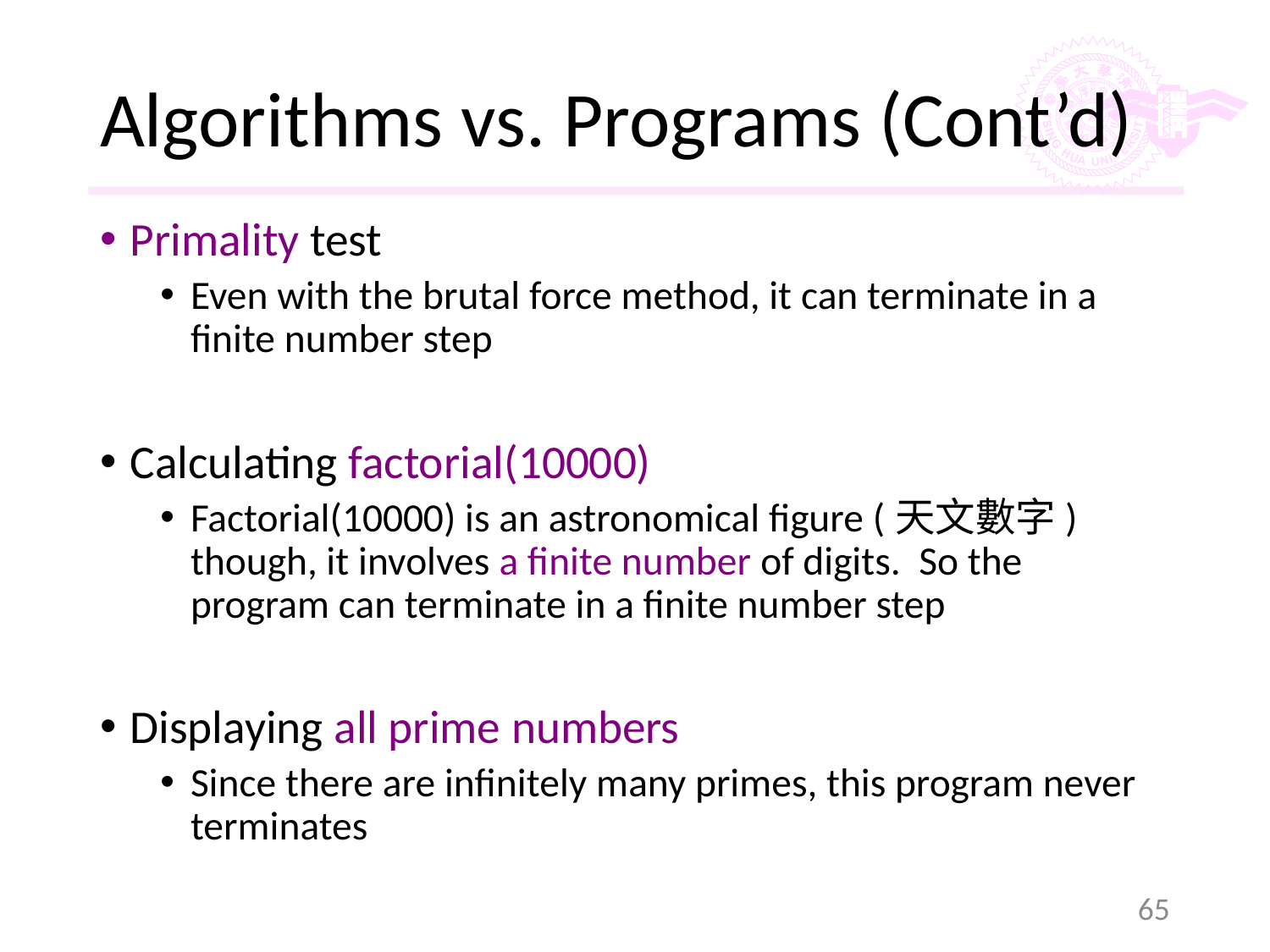

# Algorithms vs. Programs (Cont’d)
Primality test
Even with the brutal force method, it can terminate in a finite number step

Calculating factorial(10000)
Factorial(10000) is an astronomical figure (天文數字) though, it involves a finite number of digits.  So the program can terminate in a finite number step

Displaying all prime numbers
Since there are infinitely many primes, this program never terminates
65